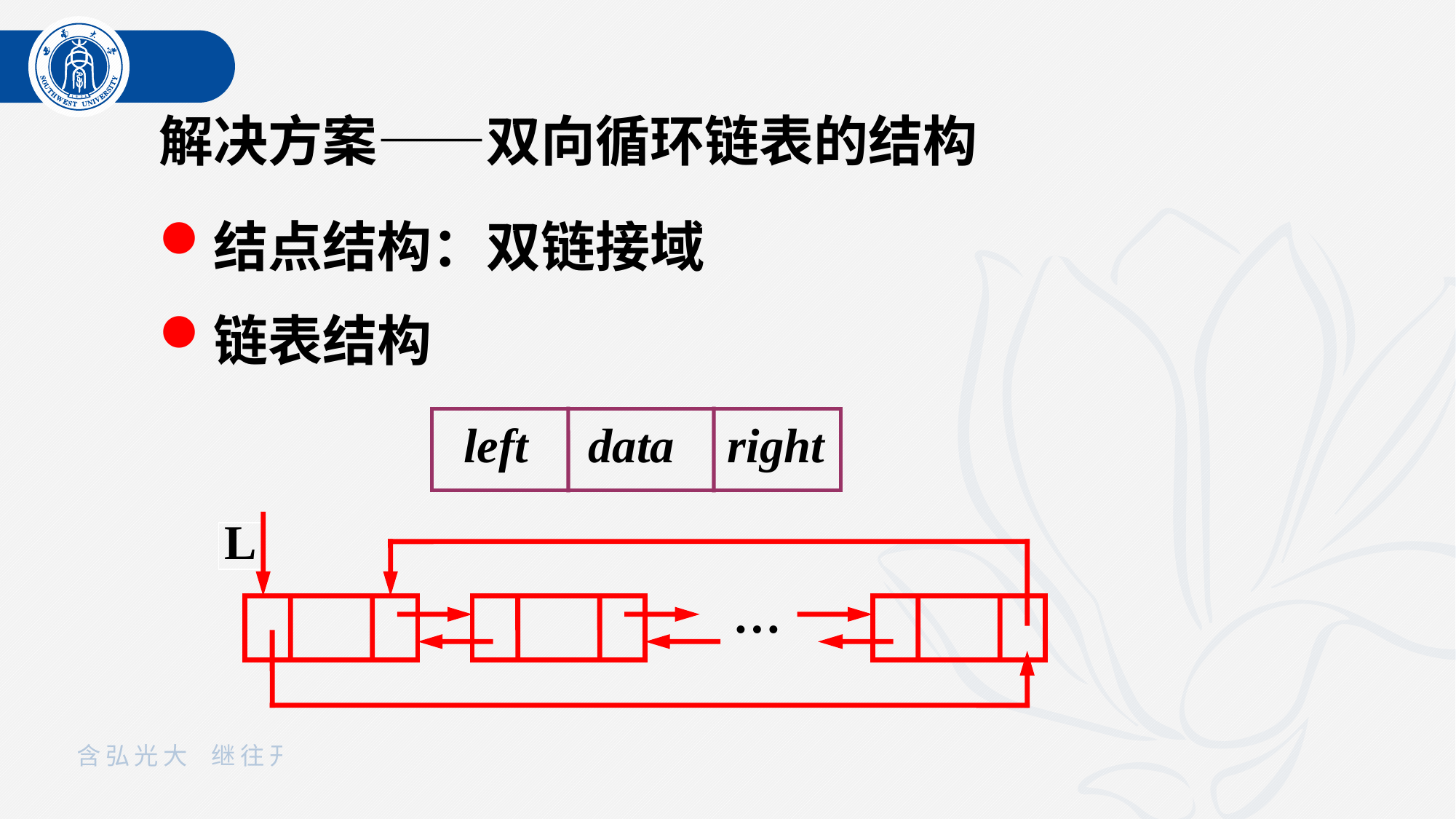

解决方案——双向循环链表的结构
结点结构：双链接域
链表结构

 left

data
 right

L

…